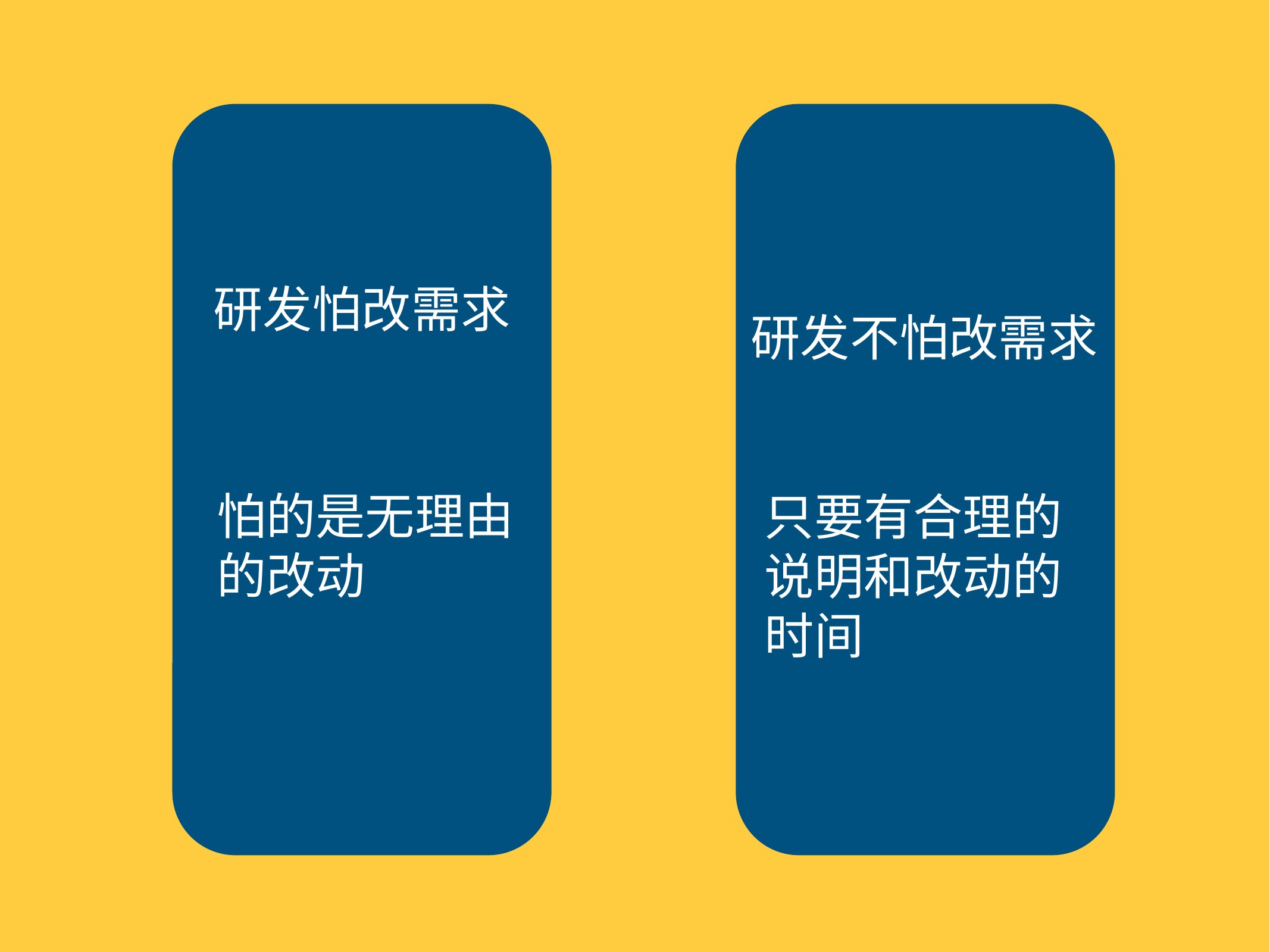

研发怕改需求
研发不怕改需求
怕的是无理由的改动
只要有合理的说明和改动的时间
研发不怕改需求